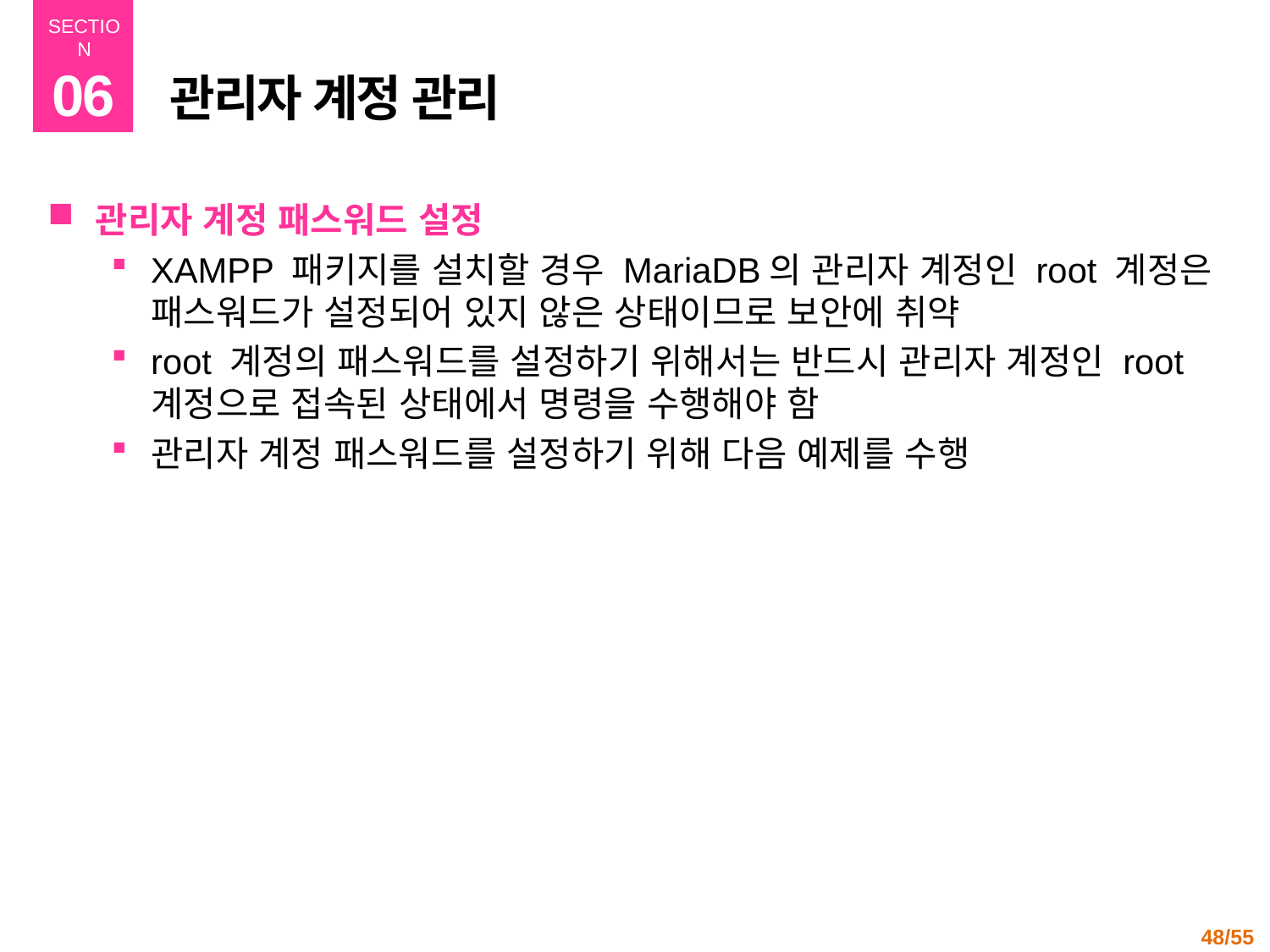

06
# 관리자 계정 관리
관리자 계정 패스워드 설정
XAMPP 패키지를 설치할 경우 MariaDB의 관리자 계정인 root 계정은 패스워드가 설정되어 있지 않은 상태이므로 보안에 취약
root 계정의 패스워드를 설정하기 위해서는 반드시 관리자 계정인 root 계정으로 접속된 상태에서 명령을 수행해야 함
관리자 계정 패스워드를 설정하기 위해 다음 예제를 수행